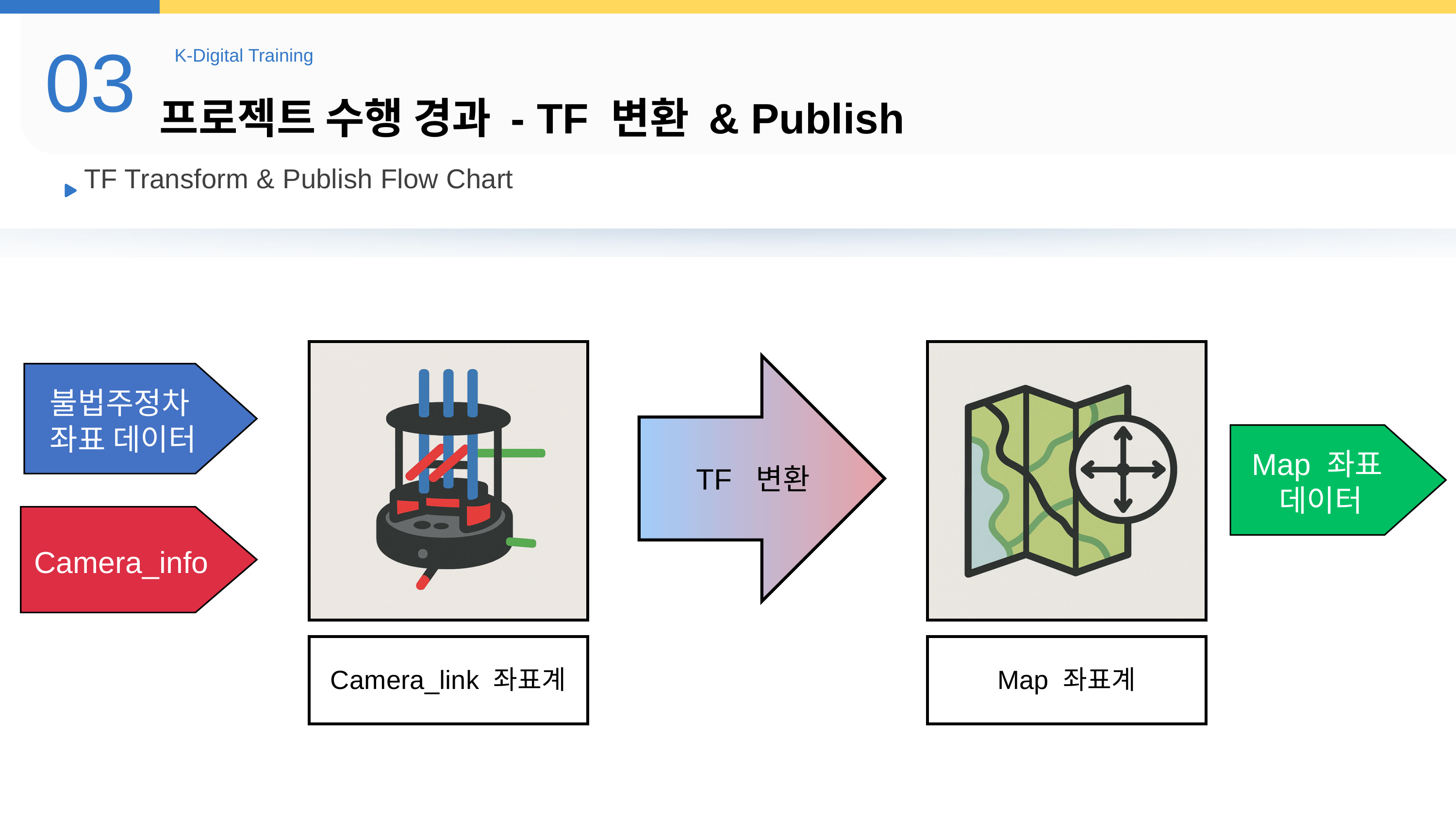

03

K-Digital Training
프로젝트 수행 경과 - TF 변환 & Publish

TF Transform & Publish Flow Chart

TF  변환

불법주정차
좌표 데이터

Map 좌표
데이터

Camera_info

Camera_link 좌표계

Map 좌표계